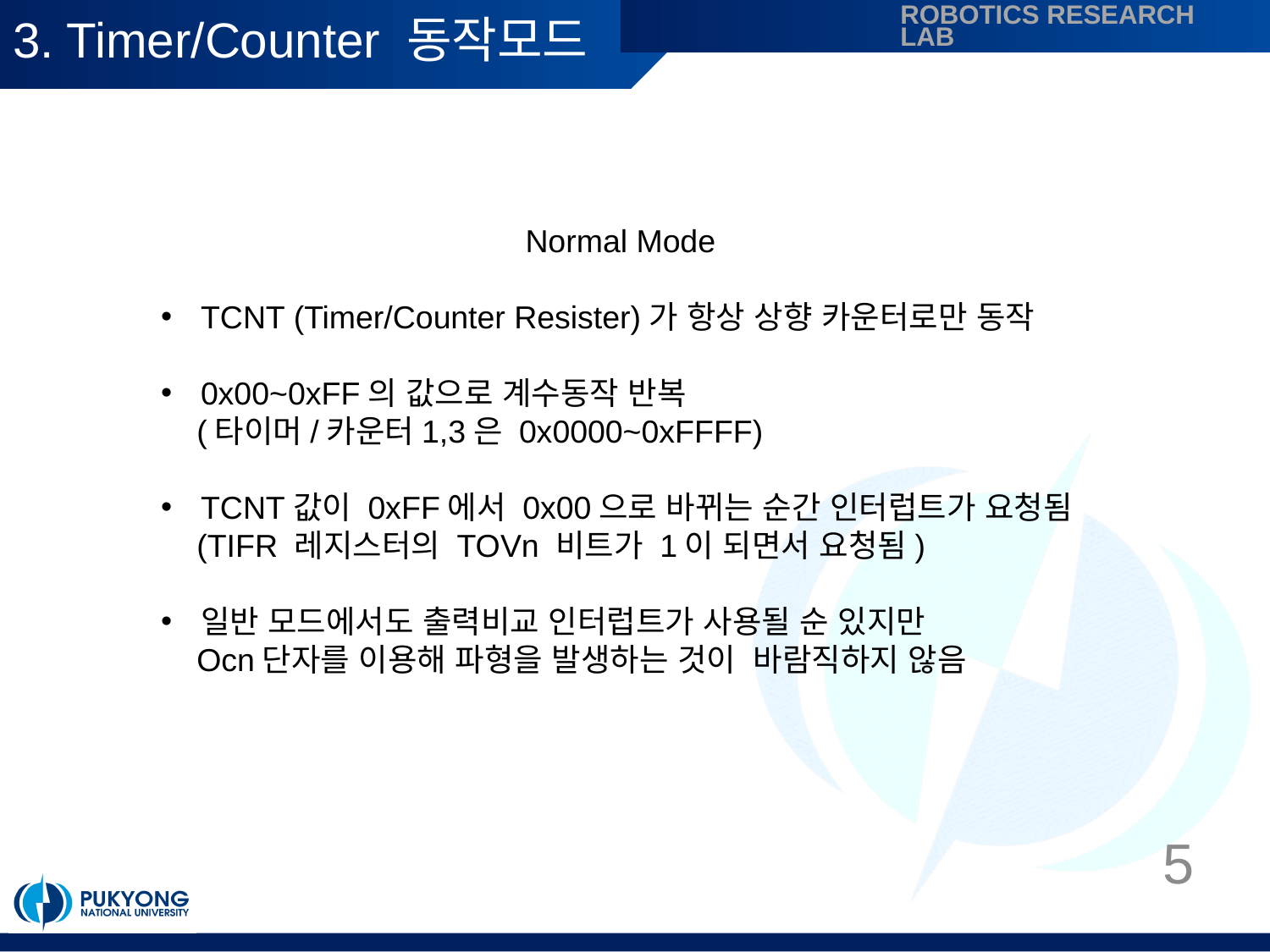

# 3. Timer/Counter 동작모드
Normal Mode

TCNT (Timer/Counter Resister)가 항상 상향 카운터로만 동작

0x00~0xFF의 값으로 계수동작 반복
    (타이머/카운터1,3은 0x0000~0xFFFF)

TCNT값이 0xFF에서 0x00으로 바뀌는 순간 인터럽트가 요청됨
    (TIFR 레지스터의 TOVn 비트가 1이 되면서 요청됨)

일반 모드에서도 출력비교 인터럽트가 사용될 순 있지만
    Ocn단자를 이용해 파형을 발생하는 것이  바람직하지 않음
5